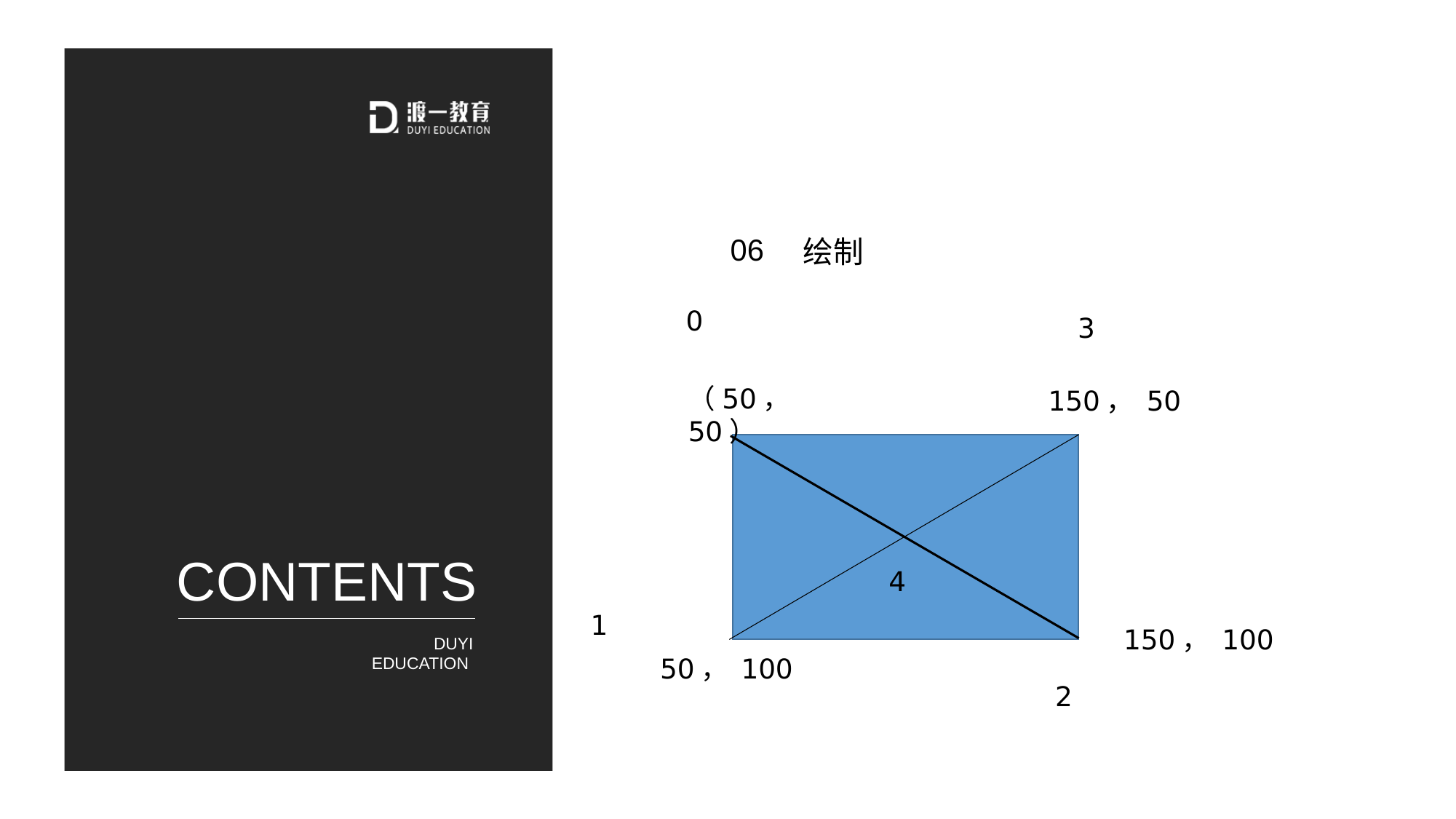

# 06
绘制
0
3
（50， 50）
150， 50

4
1
150， 100
50， 100
2